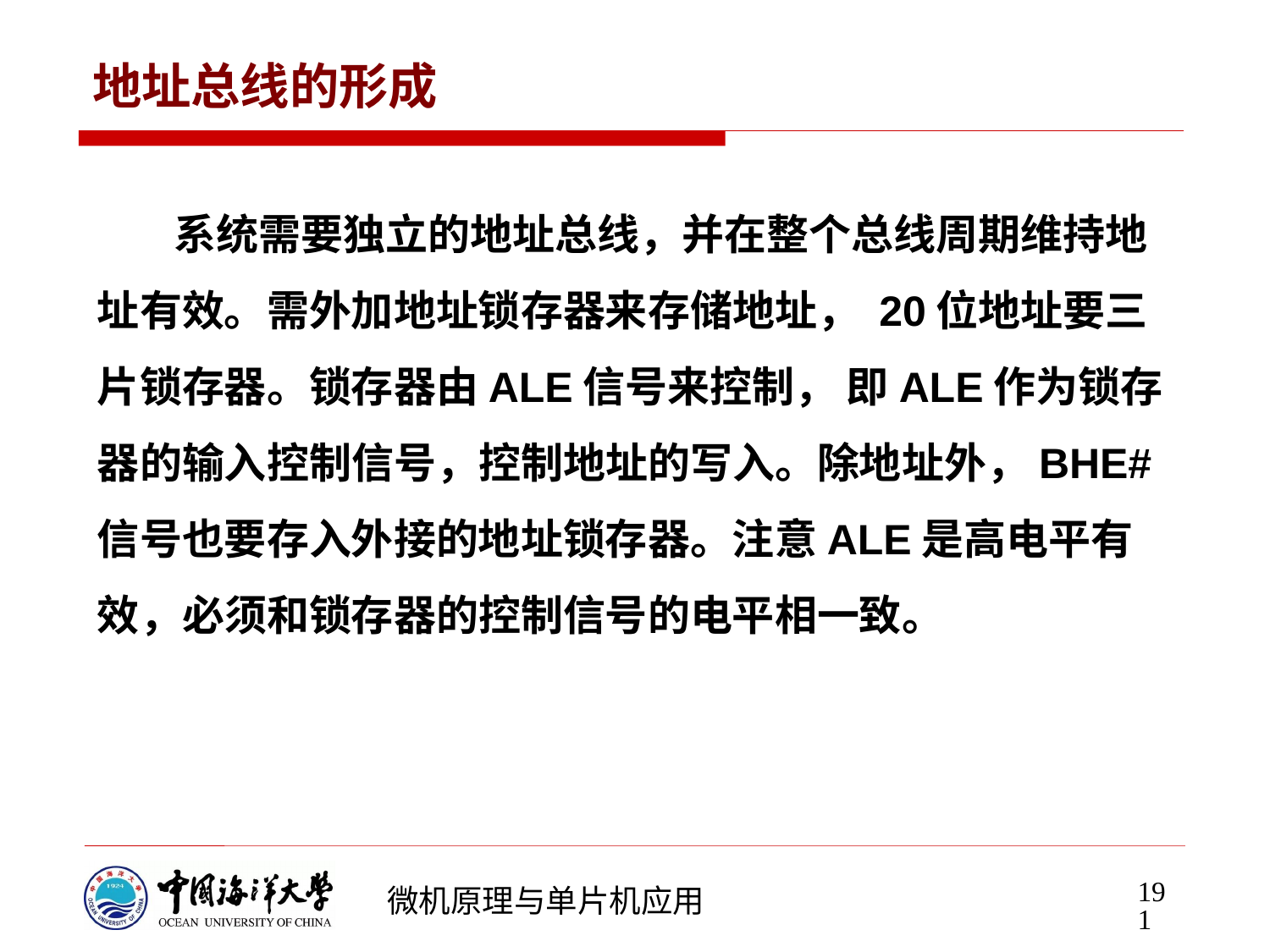

# 地址总线的形成
       系统需要独立的地址总线，并在整个总线周期维持地址有效。需外加地址锁存器来存储地址， 20位地址要三片锁存器。锁存器由ALE信号来控制， 即ALE作为锁存器的输入控制信号，控制地址的写入。除地址外，BHE#信号也要存入外接的地址锁存器。注意ALE是高电平有效，必须和锁存器的控制信号的电平相一致。
191